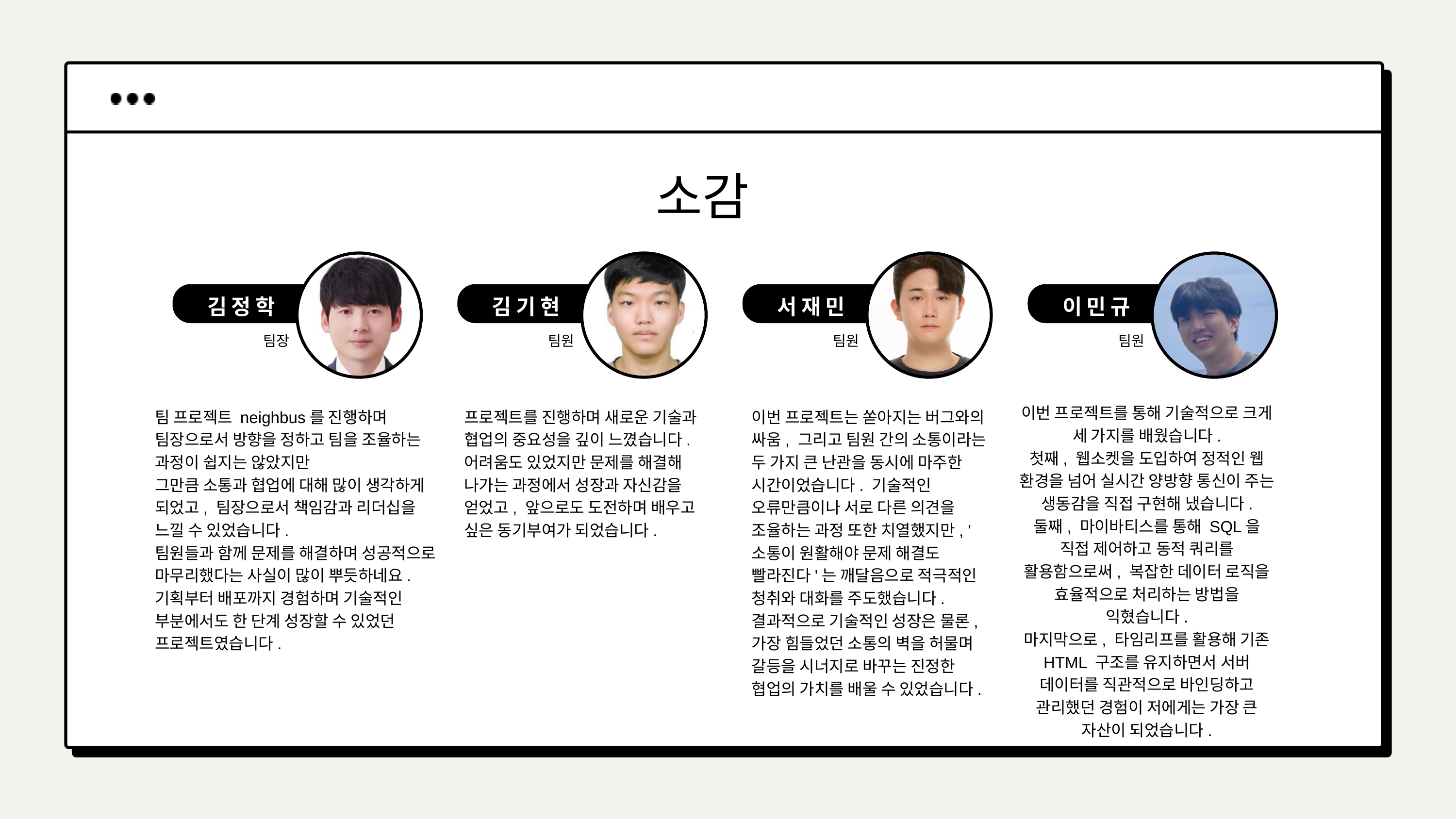

소감

김정학
팀장

김기현
팀원

서재민
팀원

이민규
팀원
이번 프로젝트를 통해 기술적으로 크게 세 가지를 배웠습니다.
첫째, 웹소켓을 도입하여 정적인 웹 환경을 넘어 실시간 양방향 통신이 주는 생동감을 직접 구현해 냈습니다.
둘째, 마이바티스를 통해 SQL을 직접 제어하고 동적 쿼리를 활용함으로써, 복잡한 데이터 로직을 효율적으로 처리하는 방법을 익혔습니다.
마지막으로, 타임리프를 활용해 기존 HTML 구조를 유지하면서 서버 데이터를 직관적으로 바인딩하고 관리했던 경험이 저에게는 가장 큰 자산이 되었습니다.

팀 프로젝트 neighbus를 진행하며 팀장으로서 방향을 정하고 팀을 조율하는 과정이 쉽지는 않았지만
그만큼 소통과 협업에 대해 많이 생각하게 되었고, 팀장으로서 책임감과 리더십을 느낄 수 있었습니다.
팀원들과 함께 문제를 해결하며 성공적으로 마무리했다는 사실이 많이 뿌듯하네요.
기획부터 배포까지 경험하며 기술적인 부분에서도 한 단계 성장할 수 있었던 프로젝트였습니다.
프로젝트를 진행하며 새로운 기술과 협업의 중요성을 깊이 느꼈습니다. 어려움도 있었지만 문제를 해결해 나가는 과정에서 성장과 자신감을 얻었고, 앞으로도 도전하며 배우고 싶은 동기부여가 되었습니다.
이번 프로젝트는 쏟아지는 버그와의 싸움, 그리고 팀원 간의 소통이라는 두 가지 큰 난관을 동시에 마주한 시간이었습니다. 기술적인 오류만큼이나 서로 다른 의견을 조율하는 과정 또한 치열했지만, '소통이 원활해야 문제 해결도 빨라진다'는 깨달음으로 적극적인 청취와 대화를 주도했습니다. 결과적으로 기술적인 성장은 물론, 가장 힘들었던 소통의 벽을 허물며 갈등을 시너지로 바꾸는 진정한 협업의 가치를 배울 수 있었습니다.